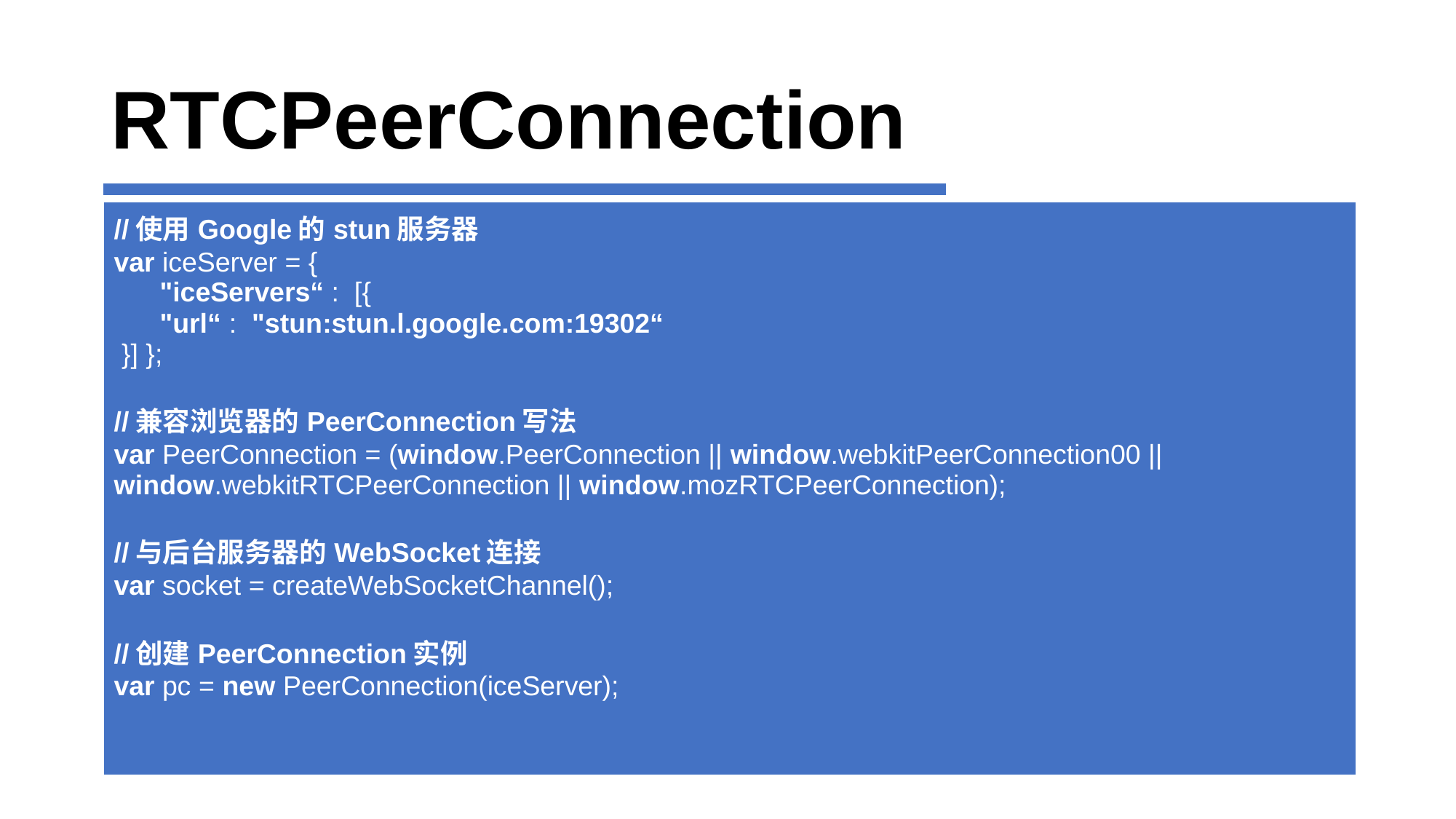

# RTCPeerConnection
| //使用Google的stun服务器 var iceServer = { "iceServers“ : [{ "url“ : "stun:stun.l.google.com:19302“ }] }; //兼容浏览器的PeerConnection写法 var PeerConnection = (window.PeerConnection || window.webkitPeerConnection00 || window.webkitRTCPeerConnection || window.mozRTCPeerConnection); //与后台服务器的WebSocket连接 var socket = createWebSocketChannel(); //创建PeerConnection实例 var pc = new PeerConnection(iceServer); |
| --- |